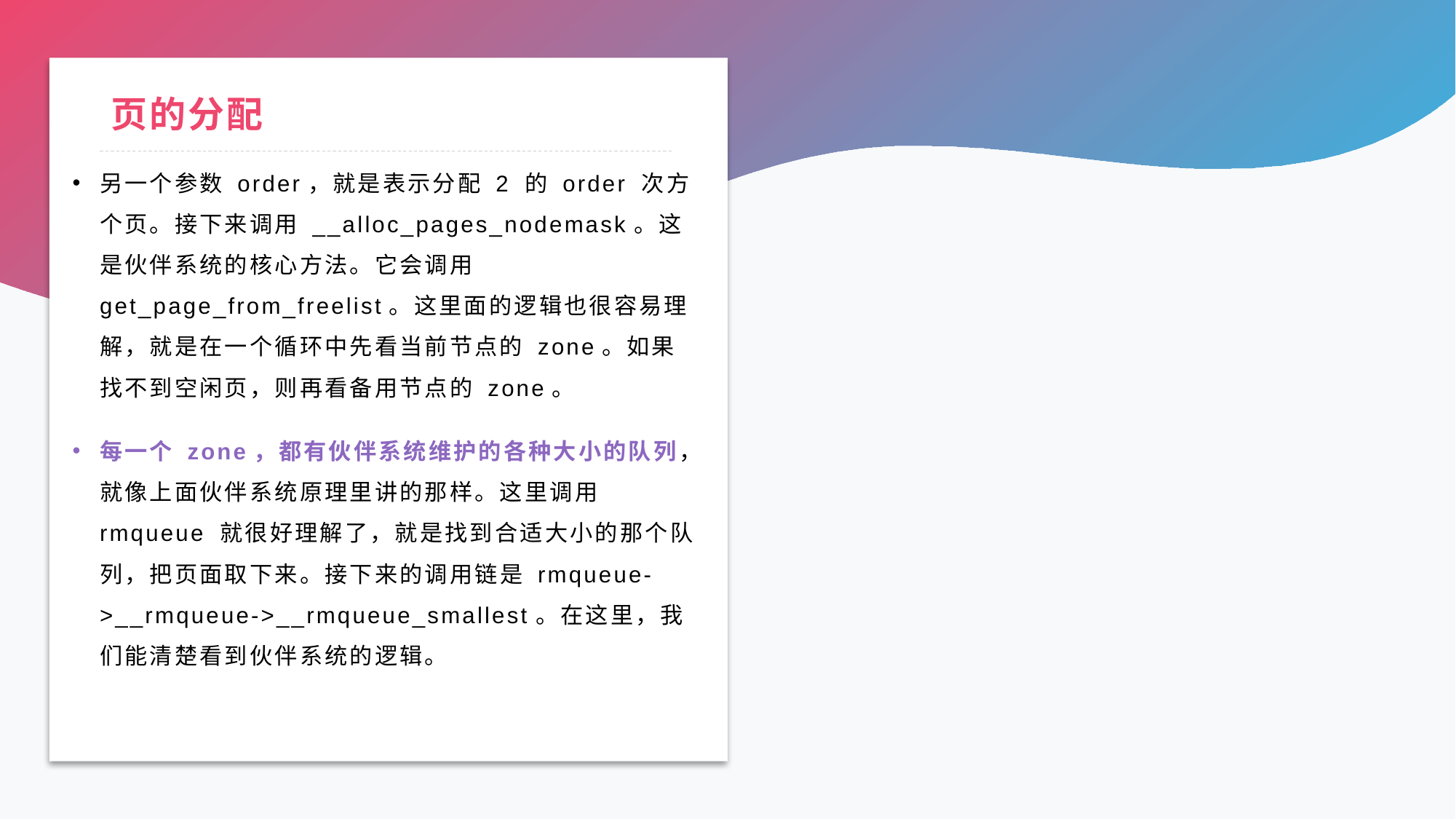

# 页的分配
另一个参数 order，就是表示分配 2 的 order 次方个页。接下来调用 __alloc_pages_nodemask。这是伙伴系统的核心方法。它会调用 get_page_from_freelist。这里面的逻辑也很容易理解，就是在一个循环中先看当前节点的 zone。如果找不到空闲页，则再看备用节点的 zone。
每一个 zone，都有伙伴系统维护的各种大小的队列，就像上面伙伴系统原理里讲的那样。这里调用 rmqueue 就很好理解了，就是找到合适大小的那个队列，把页面取下来。接下来的调用链是 rmqueue->__rmqueue->__rmqueue_smallest。在这里，我们能清楚看到伙伴系统的逻辑。